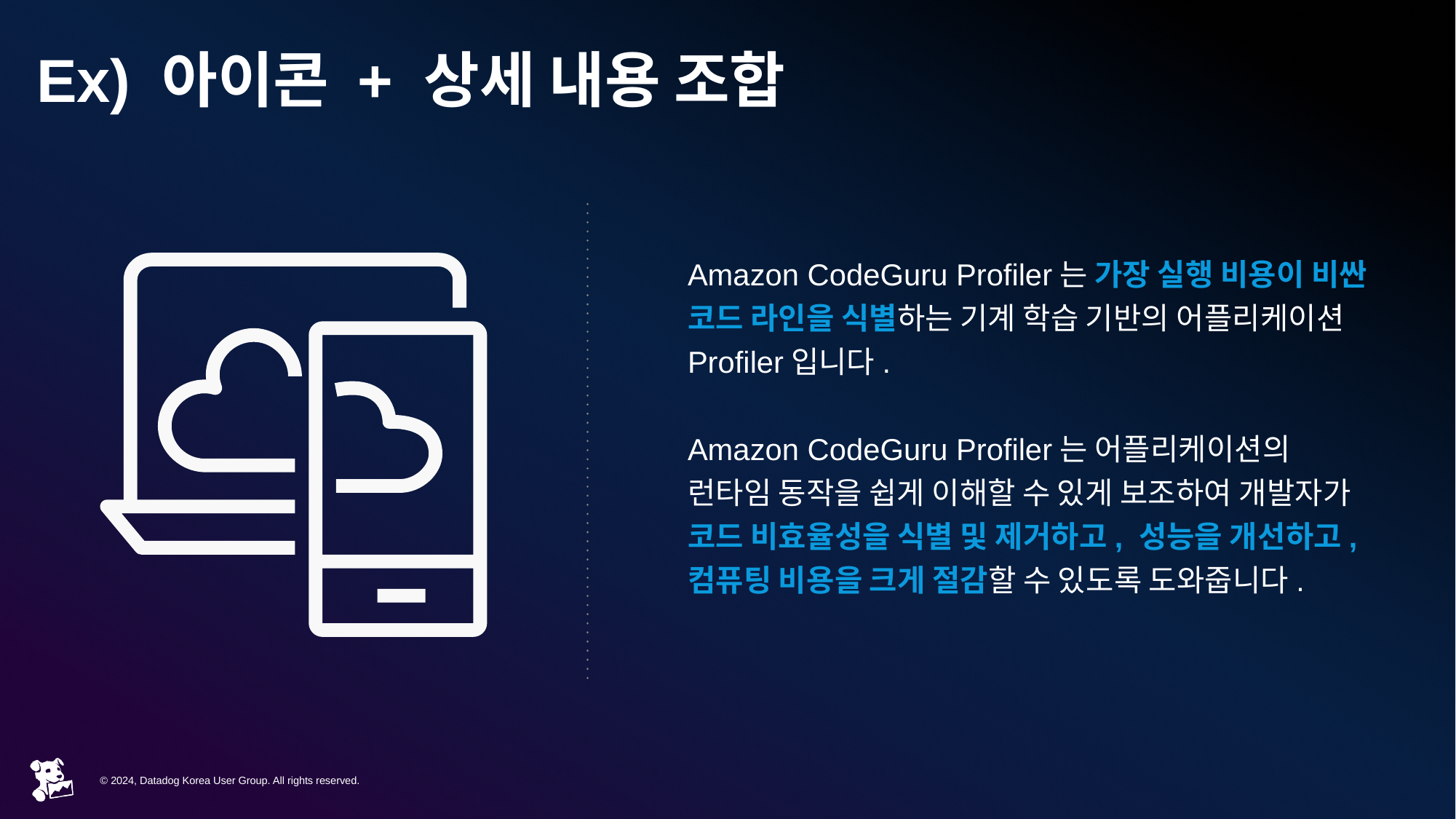

# Ex) 아이콘 + 상세 내용 조합
Amazon CodeGuru Profiler는 가장 실행 비용이 비싼 코드 라인을 식별하는 기계 학습 기반의 어플리케이션 Profiler입니다.
Amazon CodeGuru Profiler는 어플리케이션의 런타임 동작을 쉽게 이해할 수 있게 보조하여 개발자가 코드 비효율성을 식별 및 제거하고, 성능을 개선하고, 컴퓨팅 비용을 크게 절감할 수 있도록 도와줍니다.